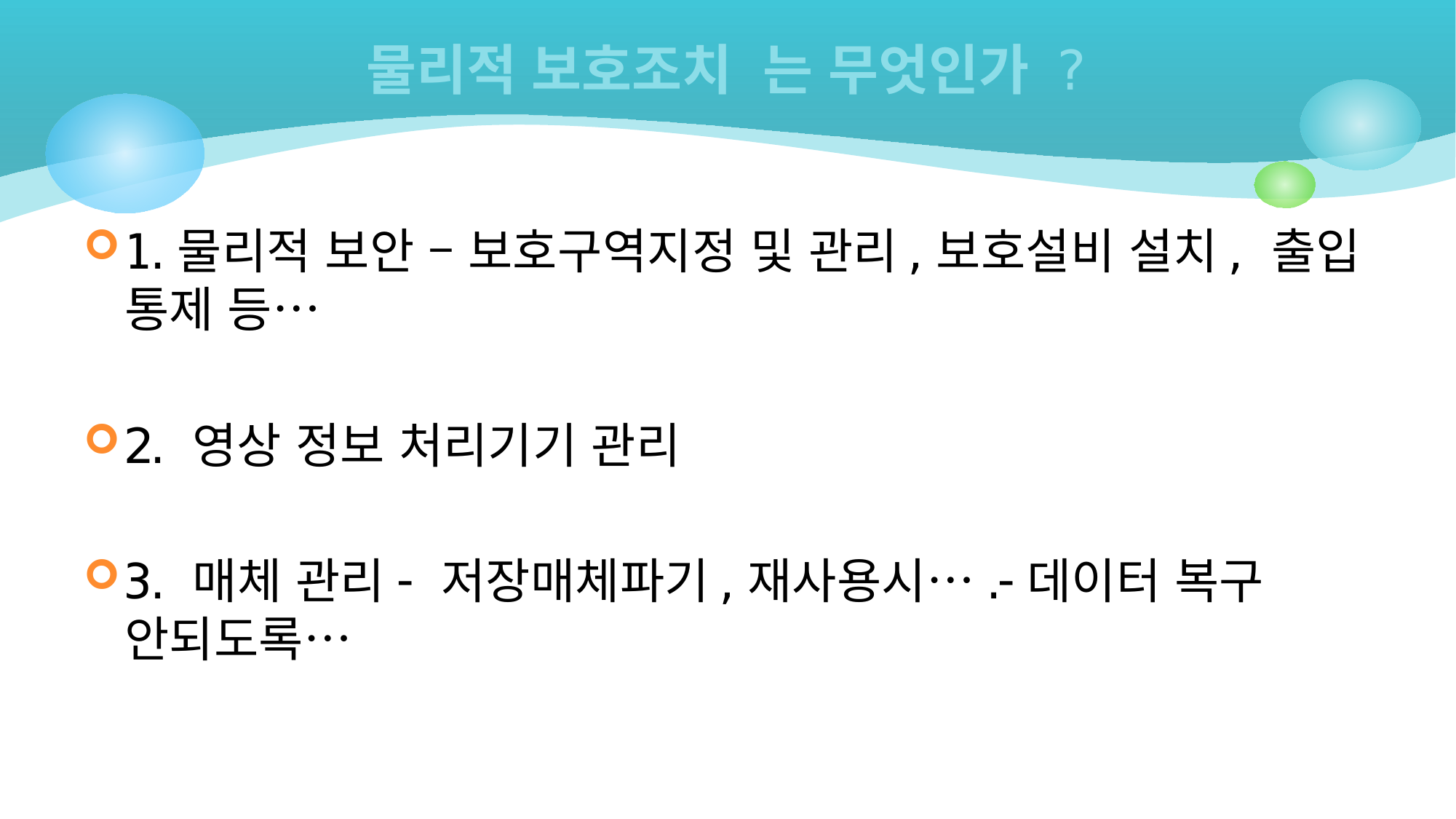

# 물리적 보호조치  는 무엇인가 ?
1.물리적 보안 – 보호구역지정 및 관리,보호설비 설치, 출입 통제 등…

2. 영상 정보 처리기기 관리

3. 매체 관리- 저장매체파기,재사용시….-데이터 복구 안되도록…